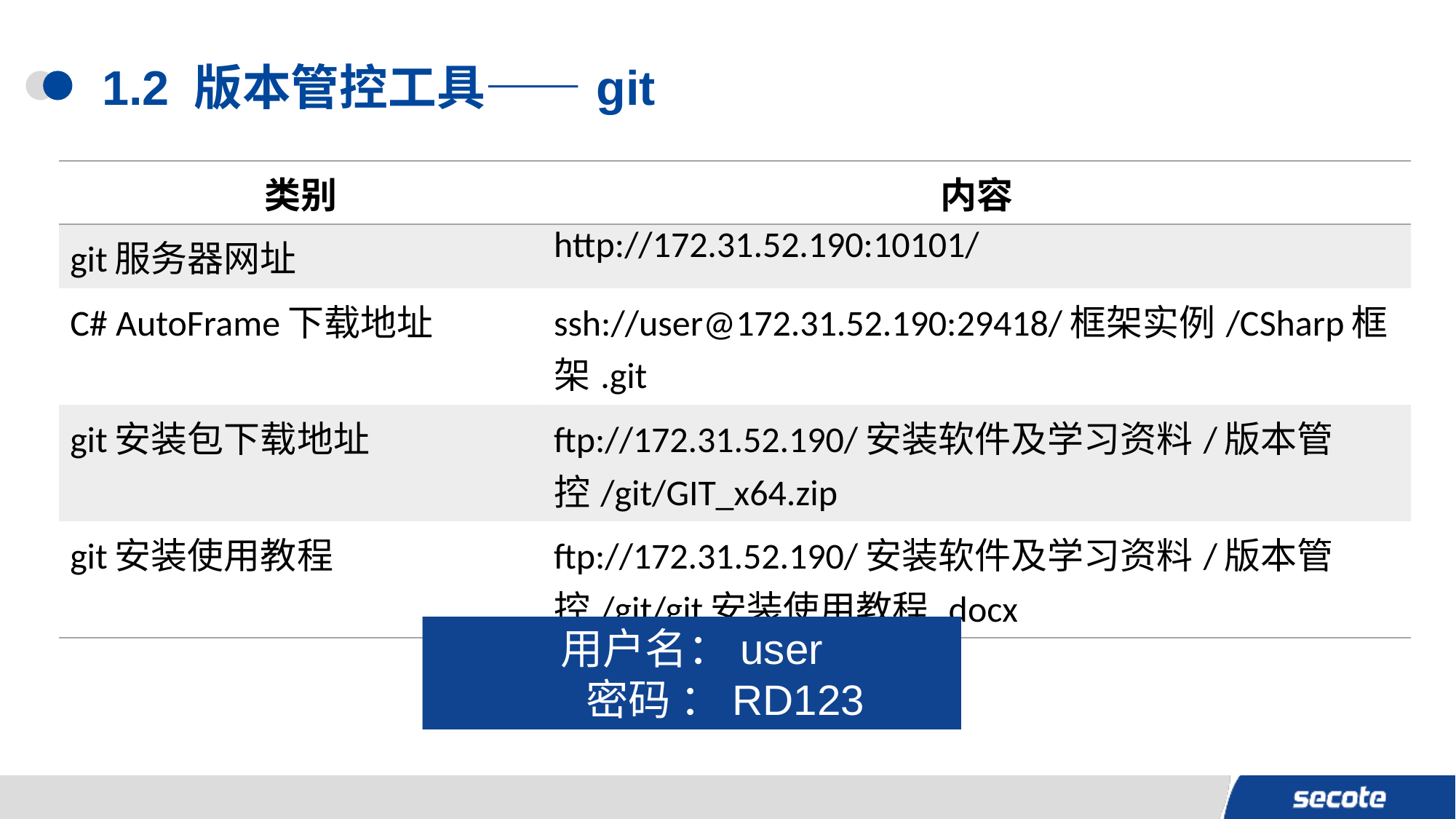

# 1.2 版本管控工具——git
| 类别 | 内容 |
| --- | --- |
| git服务器网址 | http://172.31.52.190:10101/ |
| C# AutoFrame下载地址 | ssh://user@172.31.52.190:29418/框架实例/CSharp框架.git |
| git安装包下载地址 | ftp://172.31.52.190/安装软件及学习资料/版本管控/git/GIT\_x64.zip |
| git安装使用教程 | ftp://172.31.52.190/安装软件及学习资料/版本管控/git/git安装使用教程.docx |
用户名：user
      密码 ：RD123